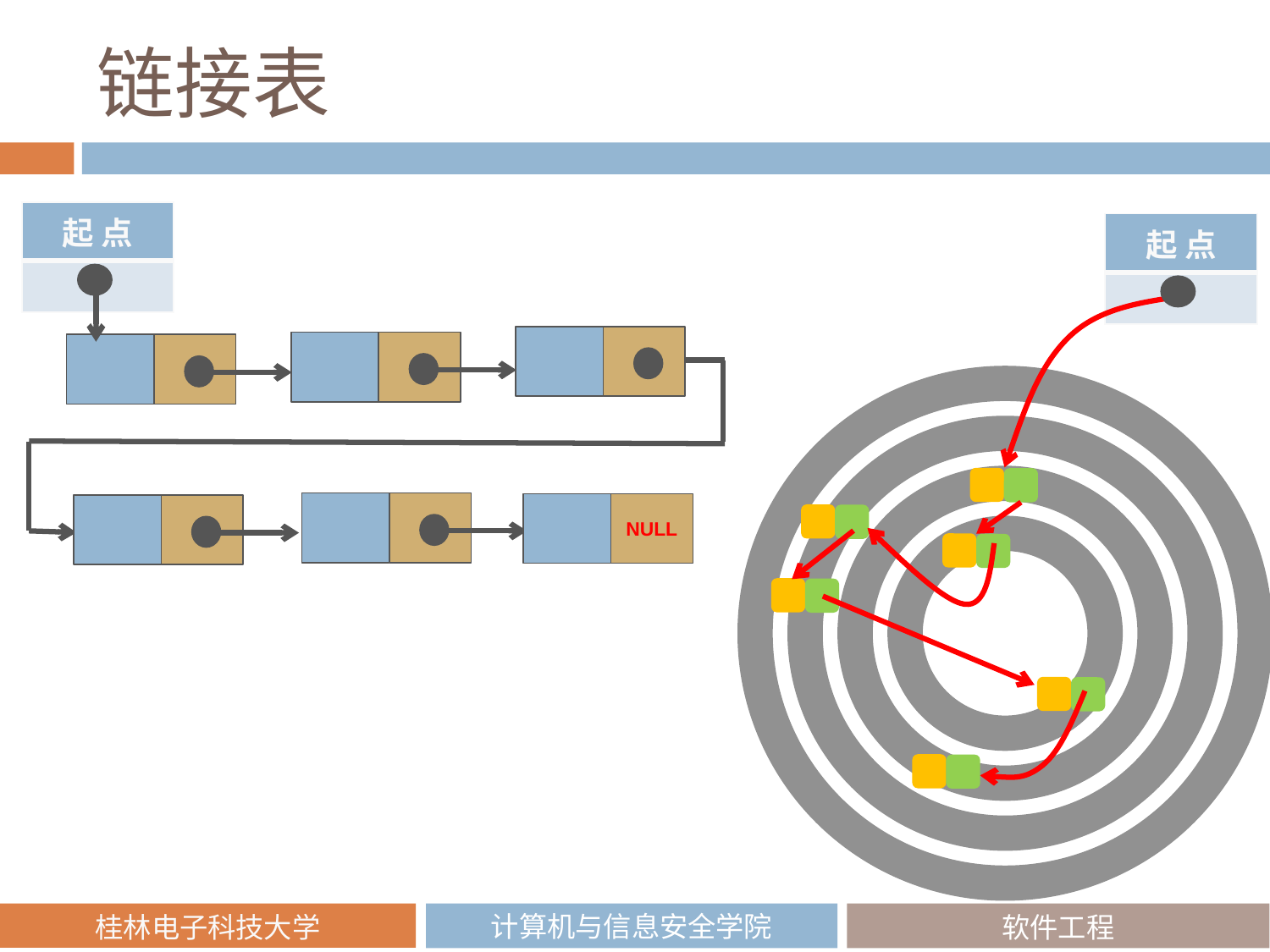

# 链接表
| 起 点 |
| --- |
|  |
| 起 点 |
| --- |
|  |

NULL